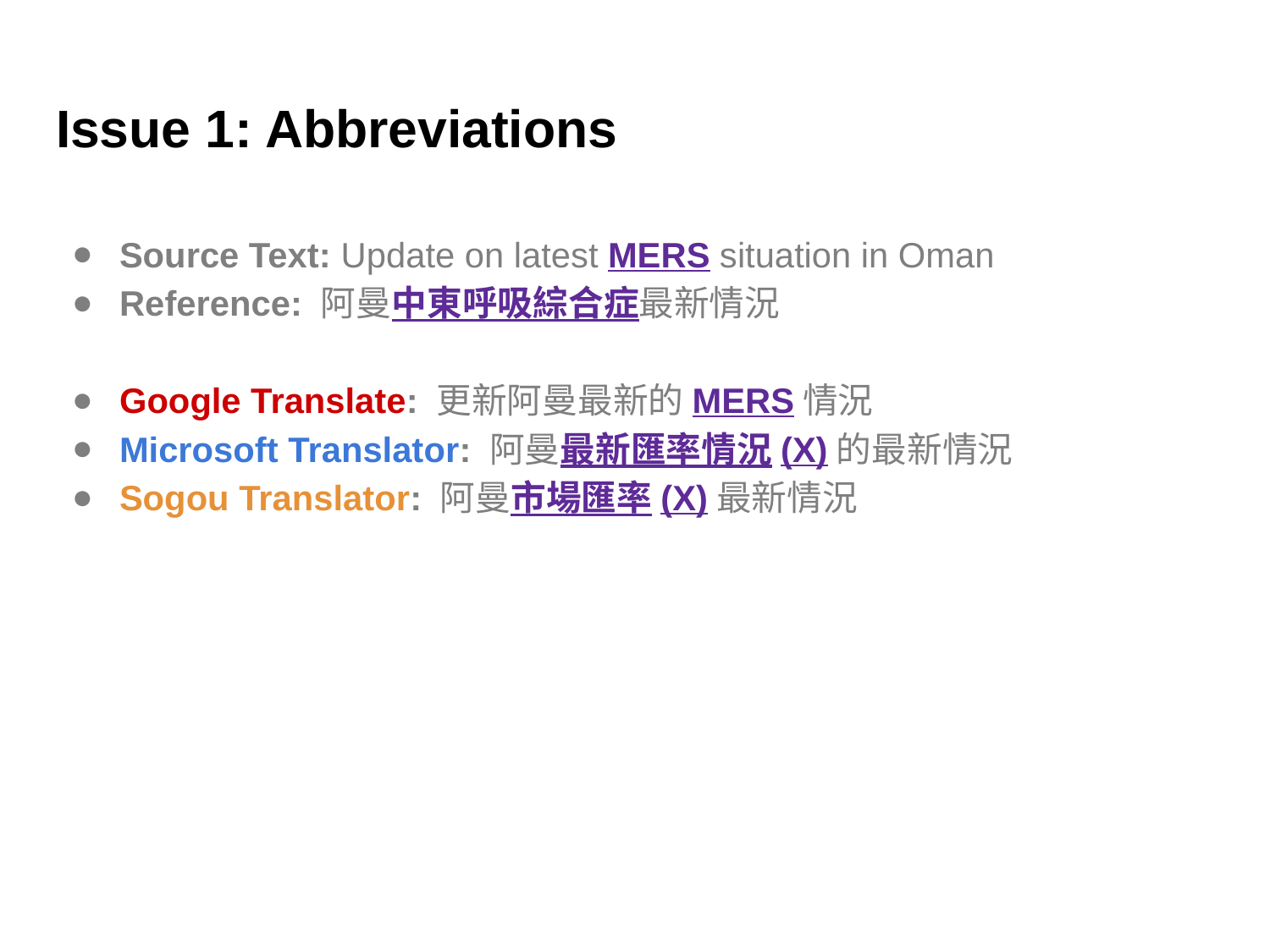

# Issue 1: Abbreviations
Source Text: Update on latest MERS situation in Oman
Reference: 阿曼中東呼吸綜合症最新情況

Google Translate: 更新阿曼最新的MERS情況
Microsoft Translator: 阿曼最新匯率情況(X)的最新情況
Sogou Translator: 阿曼市場匯率(X)最新情況